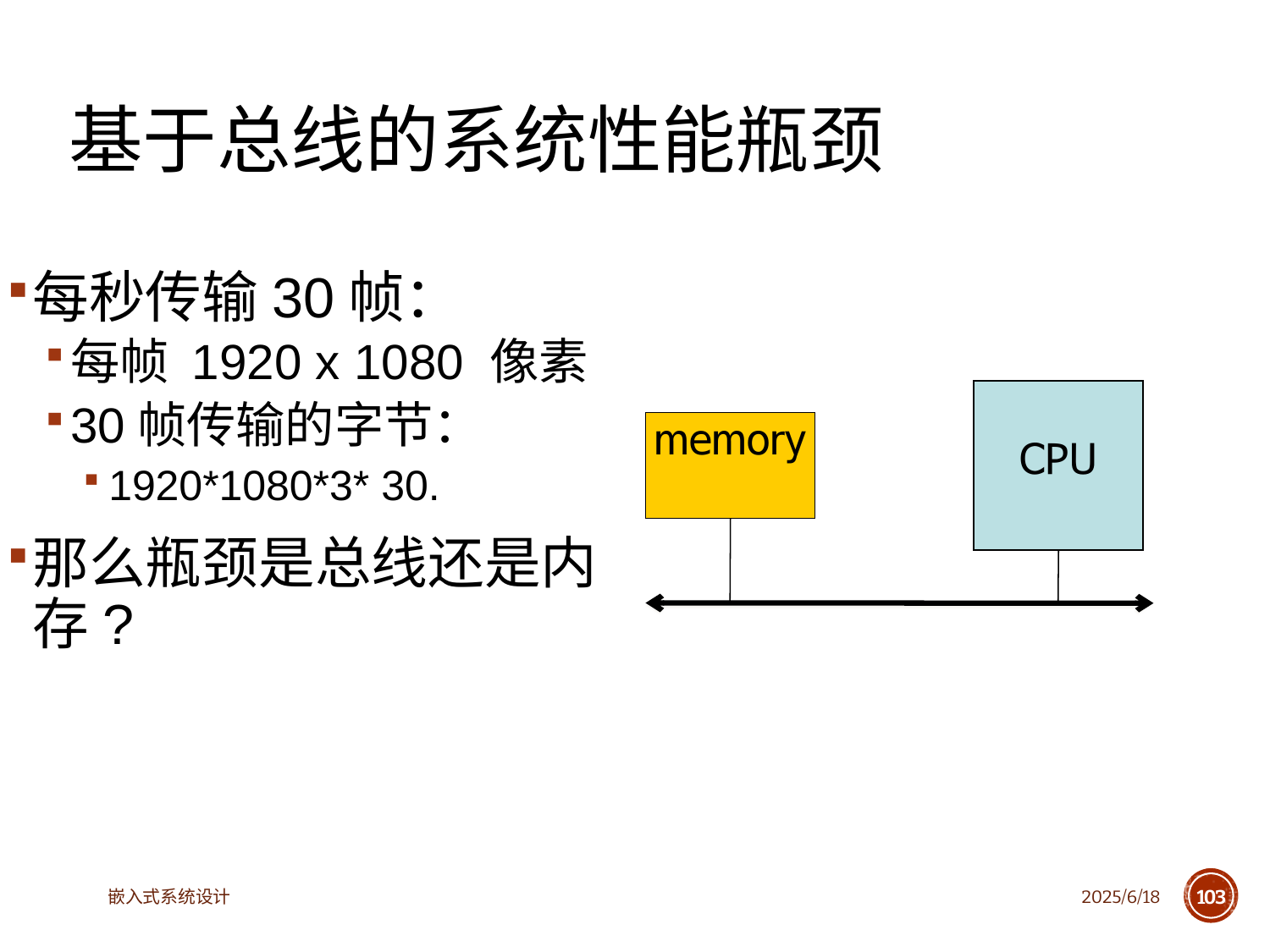

基于总线的系统性能瓶颈
每秒传输30帧：
每帧 1920 x 1080 像素
30帧传输的字节：
1920*1080*3* 30.
那么瓶颈是总线还是内存?

CPU

memory

嵌入式系统设计
2025/6/18
103